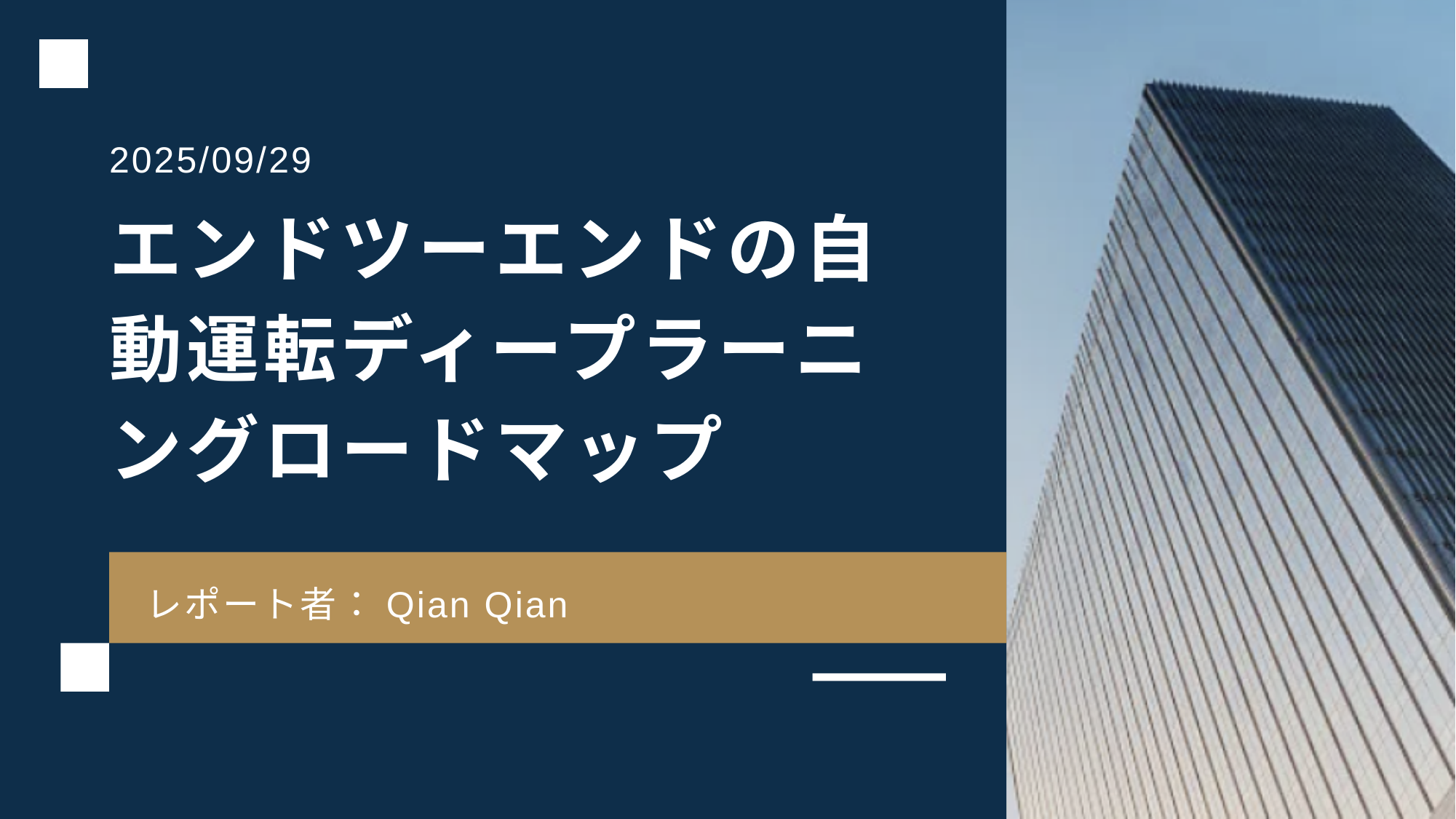

2025/09/29
エンドツーエンドの自動運転ディープラーニングロードマップ
レポート者：Qian Qian